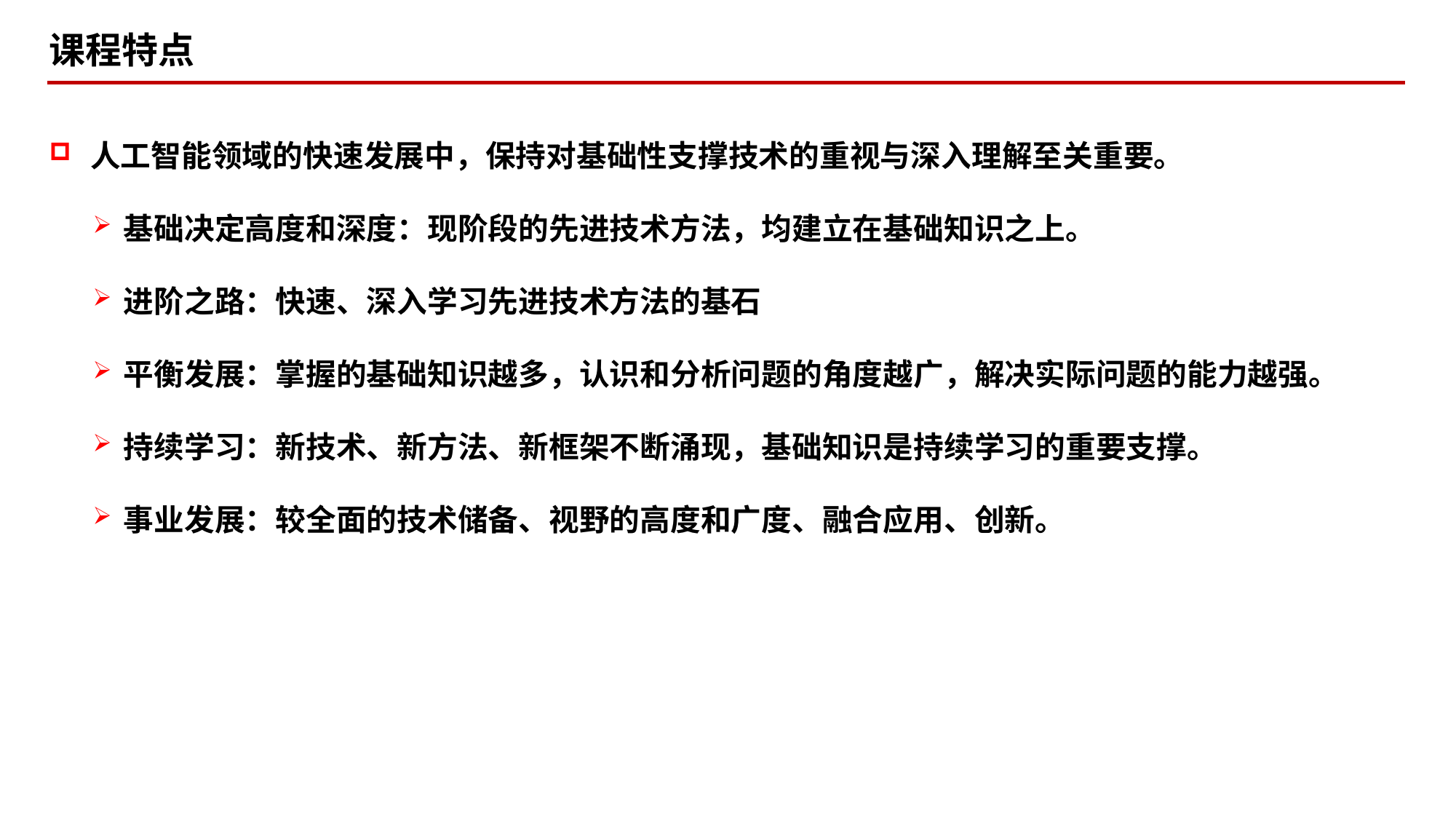

课程特点
人工智能领域的快速发展中，保持对基础性支撑技术的重视与深入理解至关重要。
基础决定高度和深度：现阶段的先进技术方法，均建立在基础知识之上。
进阶之路：快速、深入学习先进技术方法的基石
平衡发展：掌握的基础知识越多，认识和分析问题的角度越广，解决实际问题的能力越强。
持续学习：新技术、新方法、新框架不断涌现，基础知识是持续学习的重要支撑。
事业发展：较全面的技术储备、视野的高度和广度、融合应用、创新。